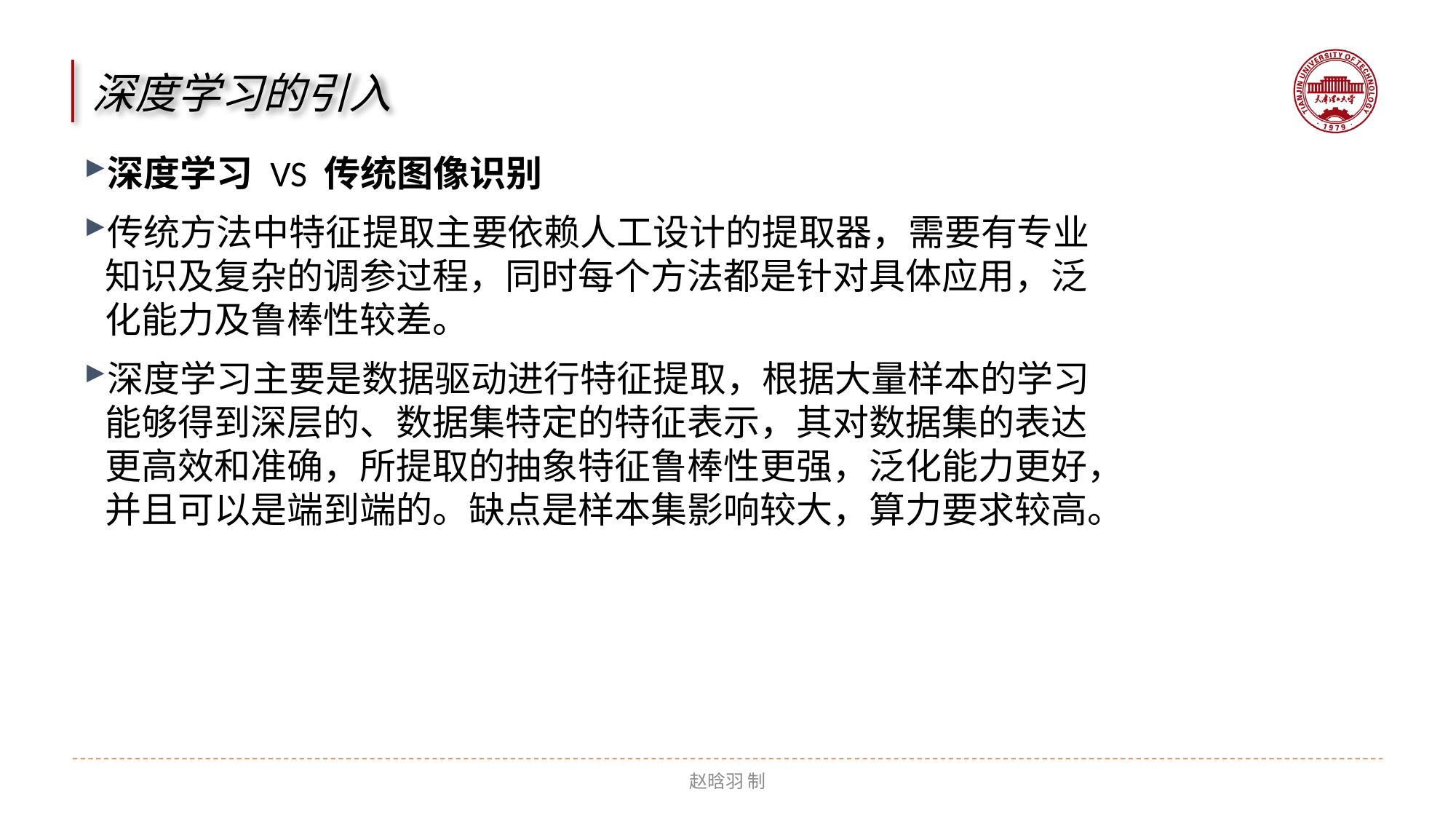

深度学习的引入
深度学习 VS 传统图像识别
传统方法中特征提取主要依赖人工设计的提取器，需要有专业知识及复杂的调参过程，同时每个方法都是针对具体应用，泛化能力及鲁棒性较差。
深度学习主要是数据驱动进行特征提取，根据大量样本的学习能够得到深层的、数据集特定的特征表示，其对数据集的表达更高效和准确，所提取的抽象特征鲁棒性更强，泛化能力更好，并且可以是端到端的。缺点是样本集影响较大，算力要求较高。

赵晗羽 制
6